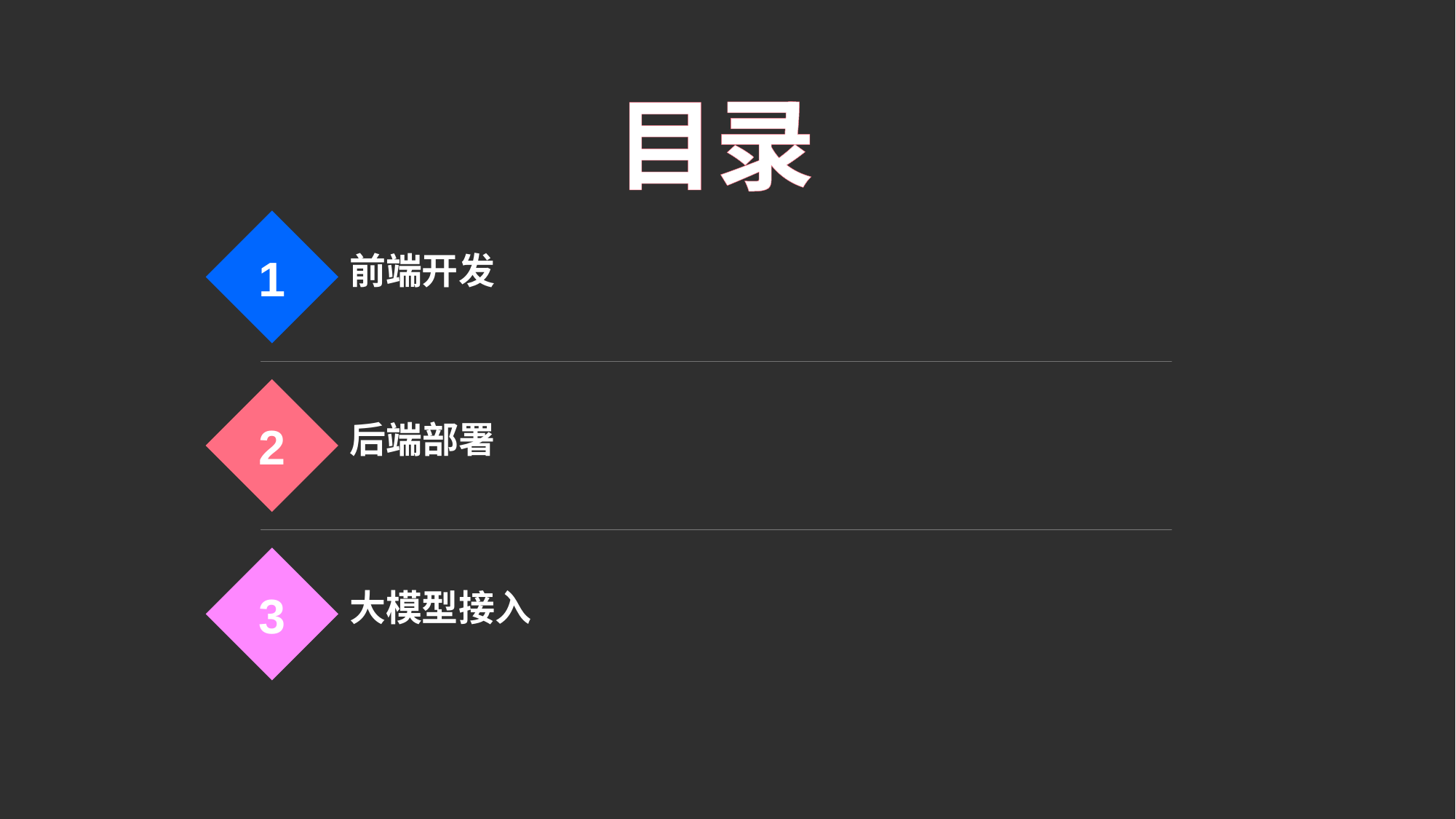

目录
1
前端开发
2
后端部署
3
大模型接入